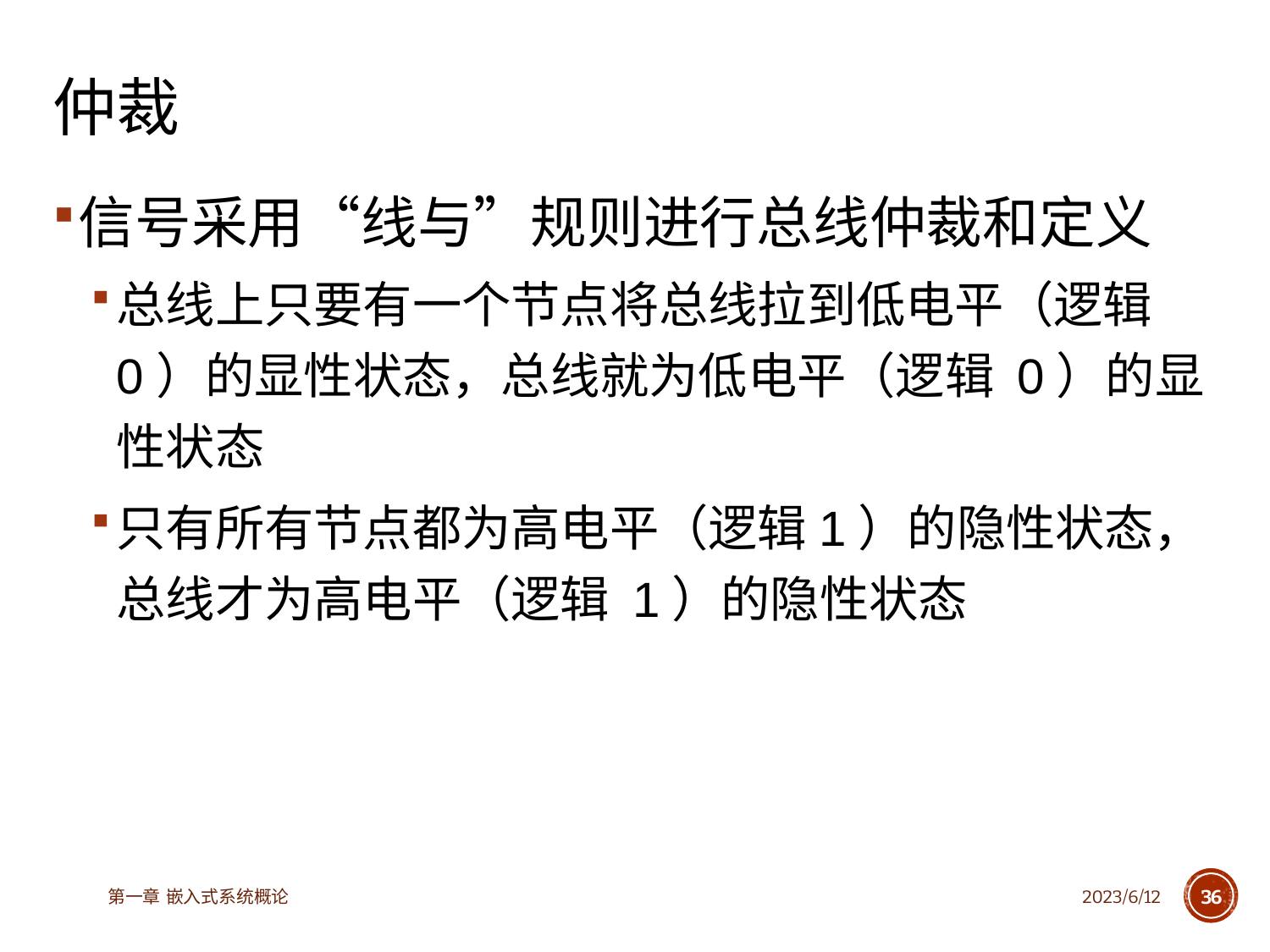

# 仲裁
信号采用“线与”规则进行总线仲裁和定义
总线上只要有一个节点将总线拉到低电平（逻辑 0）的显性状态，总线就为低电平（逻辑 0）的显性状态
只有所有节点都为高电平（逻辑1）的隐性状态，总线才为高电平（逻辑 1）的隐性状态
第一章 嵌入式系统概论
2023/6/12
36